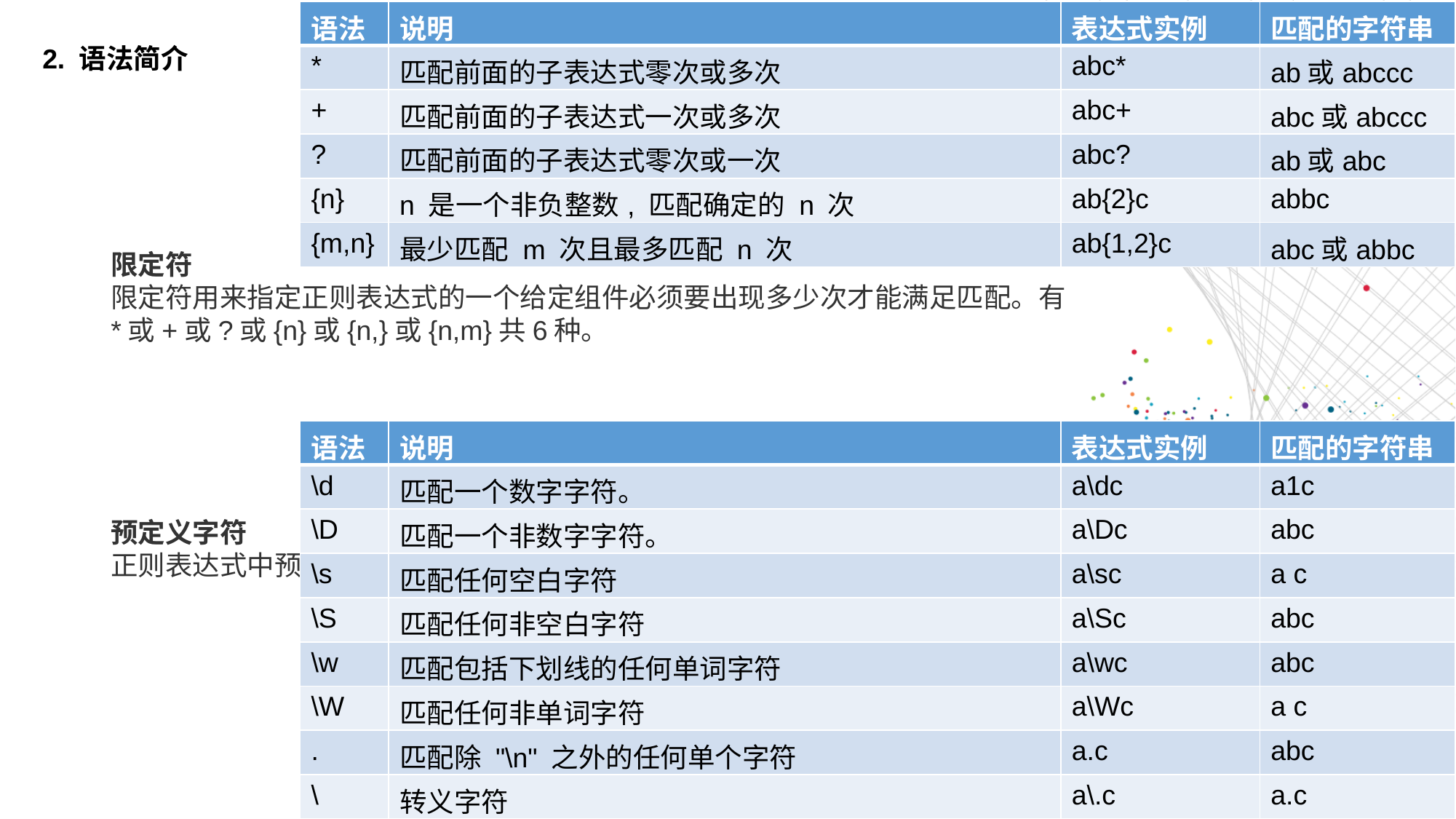

| 语法 | 说明 | 表达式实例 | 匹配的字符串 |
| --- | --- | --- | --- |
| \* | 匹配前面的子表达式零次或多次 | abc\* | ab或abccc |
| + | 匹配前面的子表达式一次或多次 | abc+ | abc或abccc |
| ? | 匹配前面的子表达式零次或一次 | abc? | ab或abc |
| {n} | n 是一个非负整数, 匹配确定的 n 次 | ab{2}c | abbc |
| {m,n} | 最少匹配 m 次且最多匹配 n 次 | ab{1,2}c | abc或abbc |
2. 语法简介
限定符
限定符用来指定正则表达式的一个给定组件必须要出现多少次才能满足匹配。有*或+或?或{n}或{n,}或{n,m}共6种。
| 语法 | 说明 | 表达式实例 | 匹配的字符串 |
| --- | --- | --- | --- |
| \d | 匹配一个数字字符。 | a\dc | a1c |
| \D | 匹配一个非数字字符。 | a\Dc | abc |
| \s | 匹配任何空白字符 | a\sc | a c |
| \S | 匹配任何非空白字符 | a\Sc | abc |
| \w | 匹配包括下划线的任何单词字符 | a\wc | abc |
| \W | 匹配任何非单词字符 | a\Wc | a c |
| . | 匹配除 "\n" 之外的任何单个字符 | a.c | abc |
| \ | 转义字符 | a\.c | a.c |
预定义字符
正则表达式中预定义字符有特殊意义，